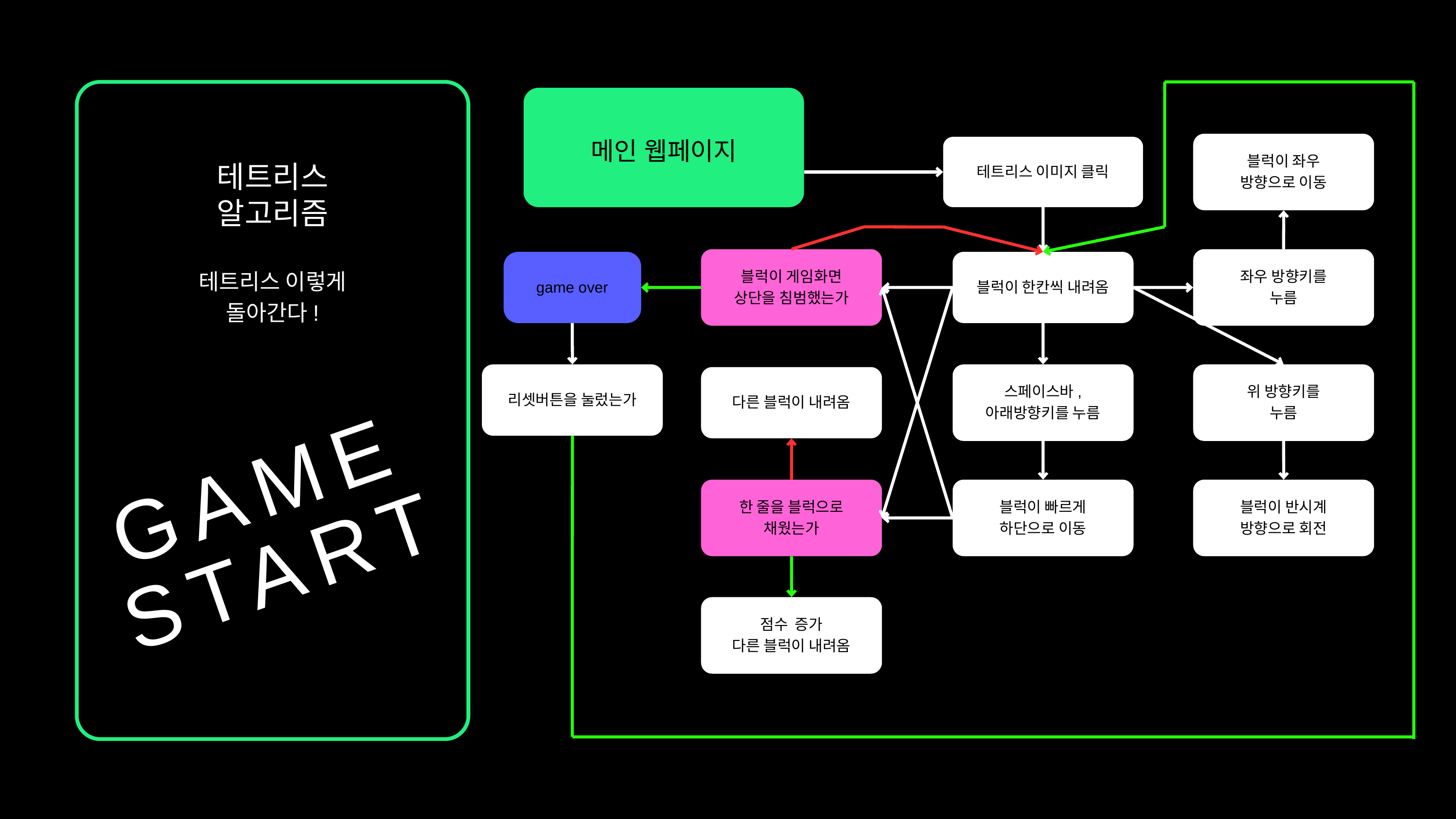

메인 웹페이지

블럭이 좌우
방향으로 이동

테트리스 이미지 클릭
테트리스
알고리즘
테트리스 이렇게
돌아간다!

블럭이 게임화면
상단을 침범했는가

좌우 방향키를
누름

game over

블럭이 한칸씩 내려옴

리셋버튼을 눌렀는가

스페이스바,
아래방향키를 누름

위 방향키를
누름

다른 블럭이 내려옴

GAME
START

한 줄을 블럭으로
채웠는가

블럭이 빠르게
하단으로 이동

블럭이 반시계
방향으로 회전

점수  증가
다른 블럭이 내려옴